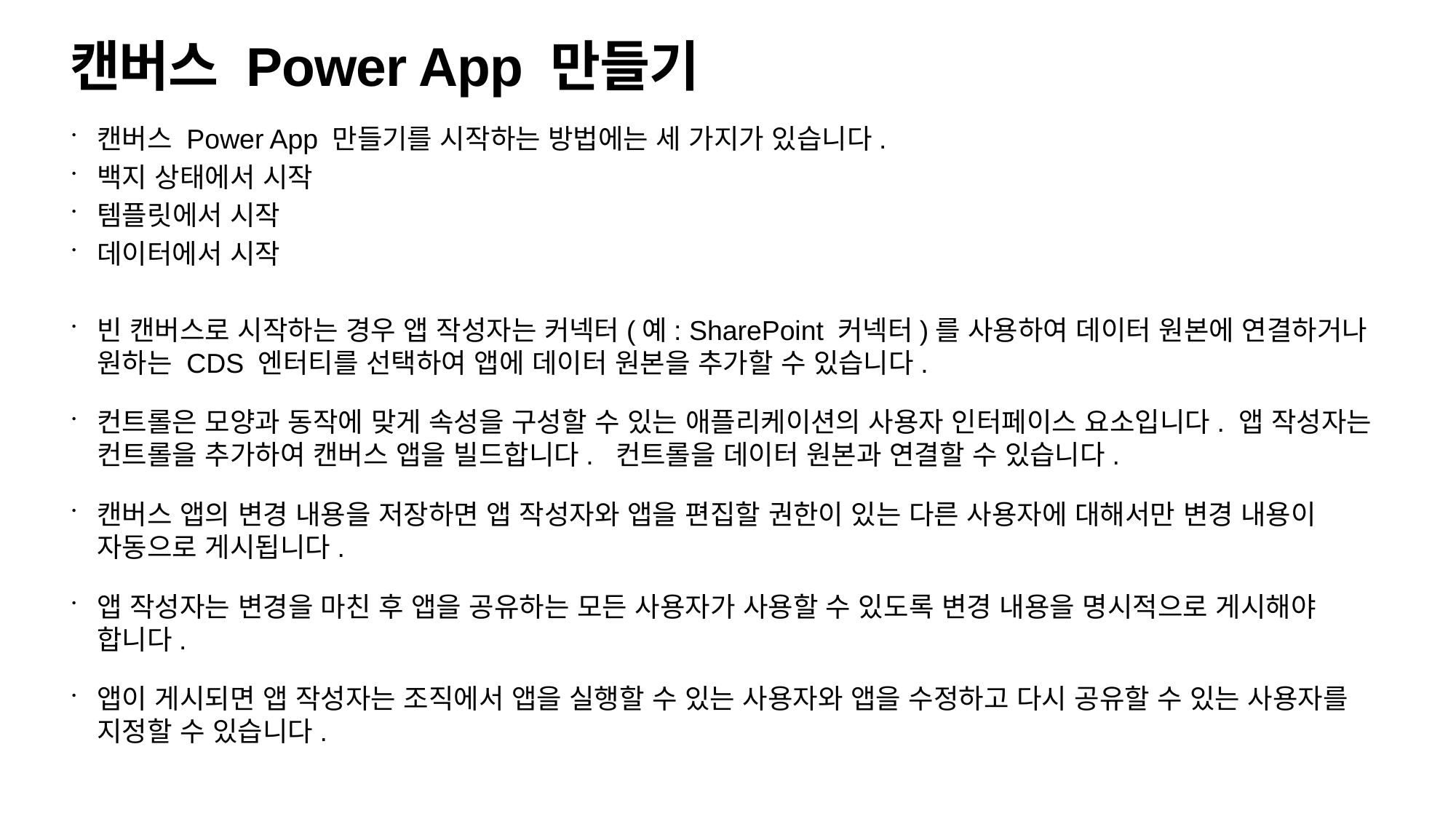

# 캔버스 Power App 만들기
캔버스 Power App 만들기를 시작하는 방법에는 세 가지가 있습니다.
백지 상태에서 시작
템플릿에서 시작
데이터에서 시작

빈 캔버스로 시작하는 경우 앱 작성자는 커넥터(예: SharePoint 커넥터)를 사용하여 데이터 원본에 연결하거나 원하는 CDS 엔터티를 선택하여 앱에 데이터 원본을 추가할 수 있습니다.

컨트롤은 모양과 동작에 맞게 속성을 구성할 수 있는 애플리케이션의 사용자 인터페이스 요소입니다. 앱 작성자는 컨트롤을 추가하여 캔버스 앱을 빌드합니다.  컨트롤을 데이터 원본과 연결할 수 있습니다.

캔버스 앱의 변경 내용을 저장하면 앱 작성자와 앱을 편집할 권한이 있는 다른 사용자에 대해서만 변경 내용이 자동으로 게시됩니다.

앱 작성자는 변경을 마친 후 앱을 공유하는 모든 사용자가 사용할 수 있도록 변경 내용을 명시적으로 게시해야 합니다.

앱이 게시되면 앱 작성자는 조직에서 앱을 실행할 수 있는 사용자와 앱을 수정하고 다시 공유할 수 있는 사용자를 지정할 수 있습니다.